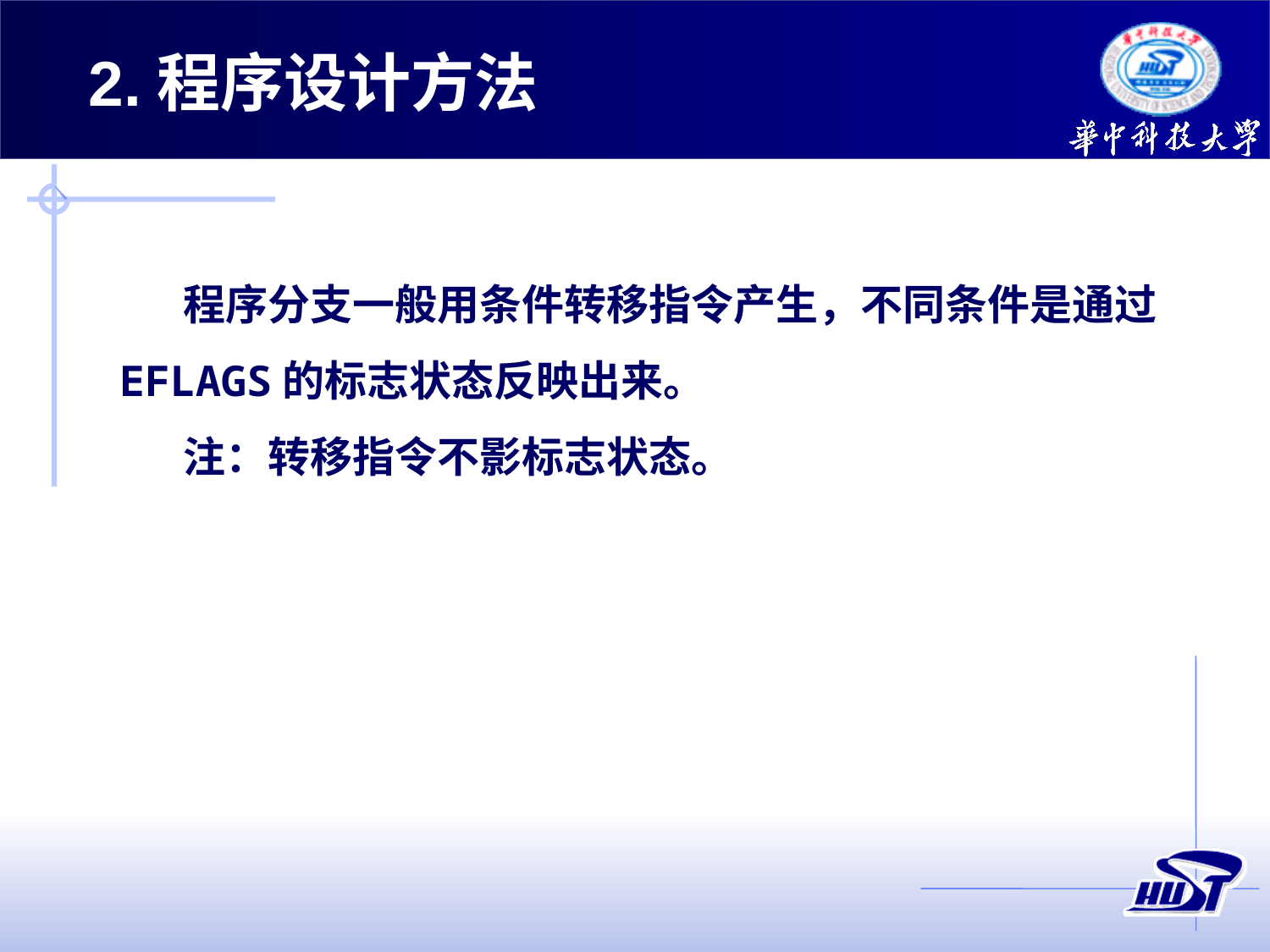

2.程序设计方法
程序分支一般用条件转移指令产生，不同条件是通过EFLAGS的标志状态反映出来。
注：转移指令不影标志状态。